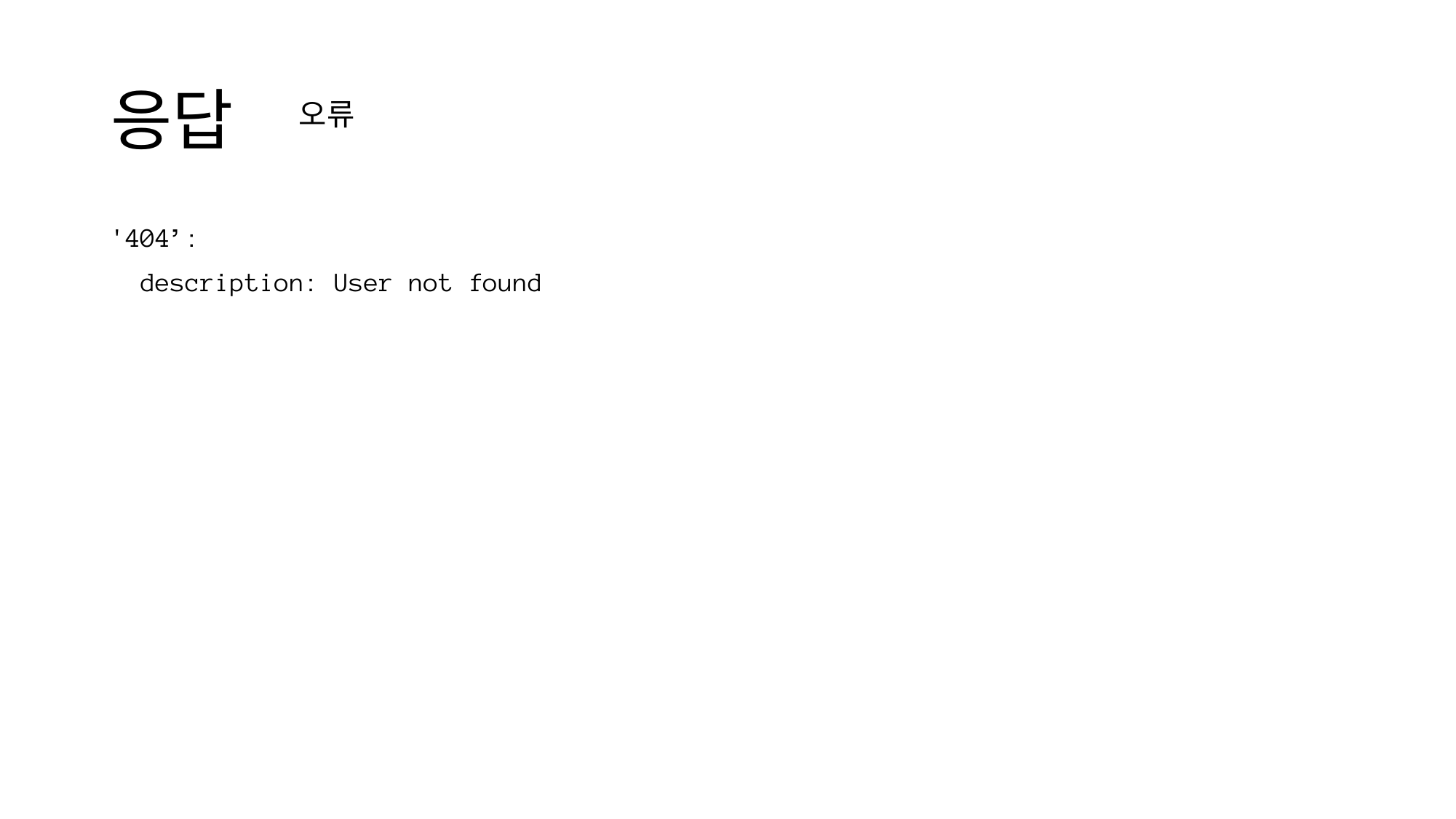

# 응답
오류
'404’:
  description: User not found